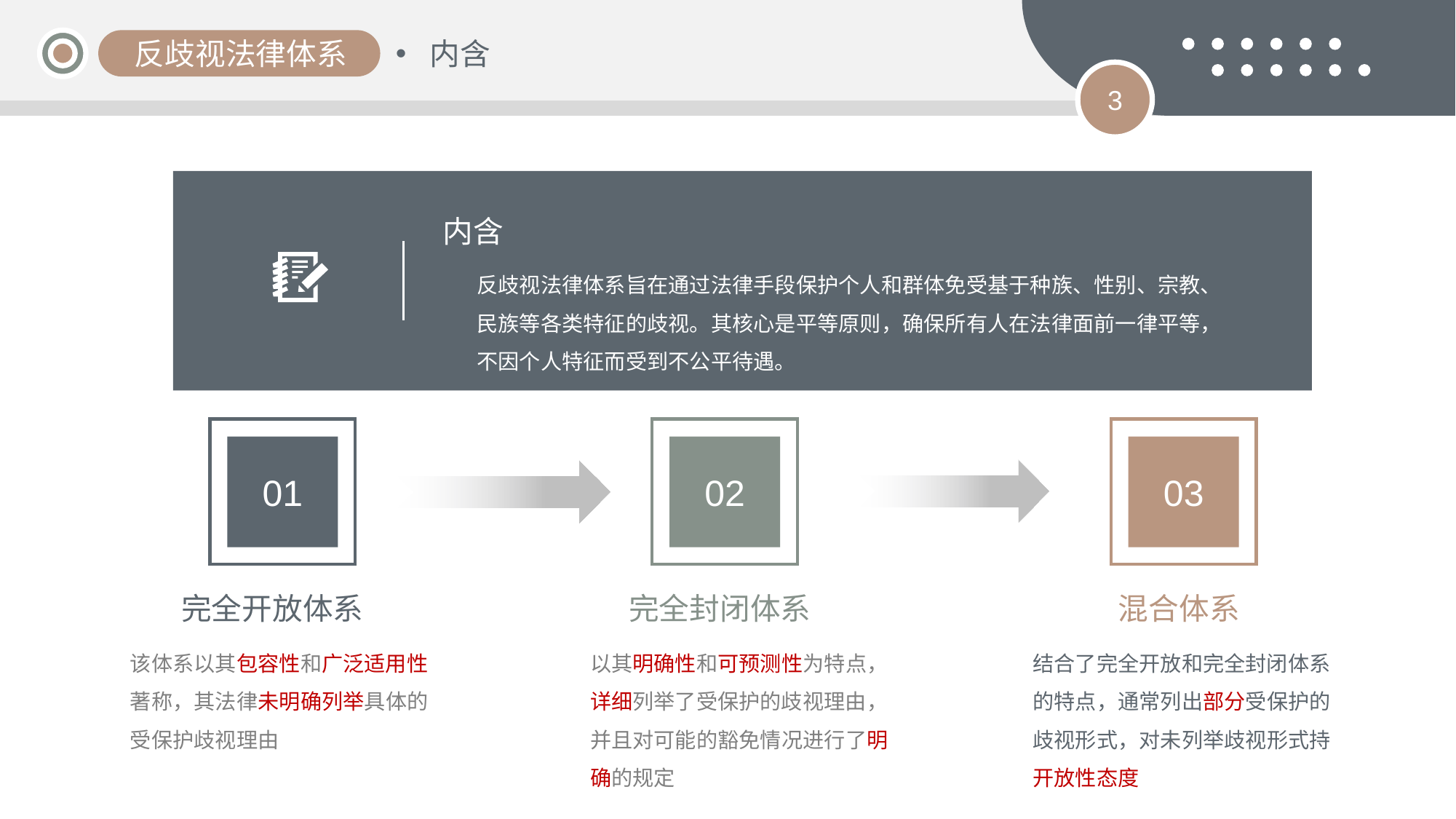

反歧视法律体系
内含

3

内含

反歧视法律体系旨在通过法律手段保护个人和群体免受基于种族、性别、宗教、民族等各类特征的歧视。其核心是平等原则，确保所有人在法律面前一律平等，不因个人特征而受到不公平待遇。

01
02
03

完全开放体系
完全封闭体系
混合体系
该体系以其包容性和广泛适用性著称，其法律未明确列举具体的受保护歧视理由
以其明确性和可预测性为特点，详细列举了受保护的歧视理由，并且对可能的豁免情况进行了明确的规定
结合了完全开放和完全封闭体系的特点，通常列出部分受保护的歧视形式，对未列举歧视形式持开放性态度